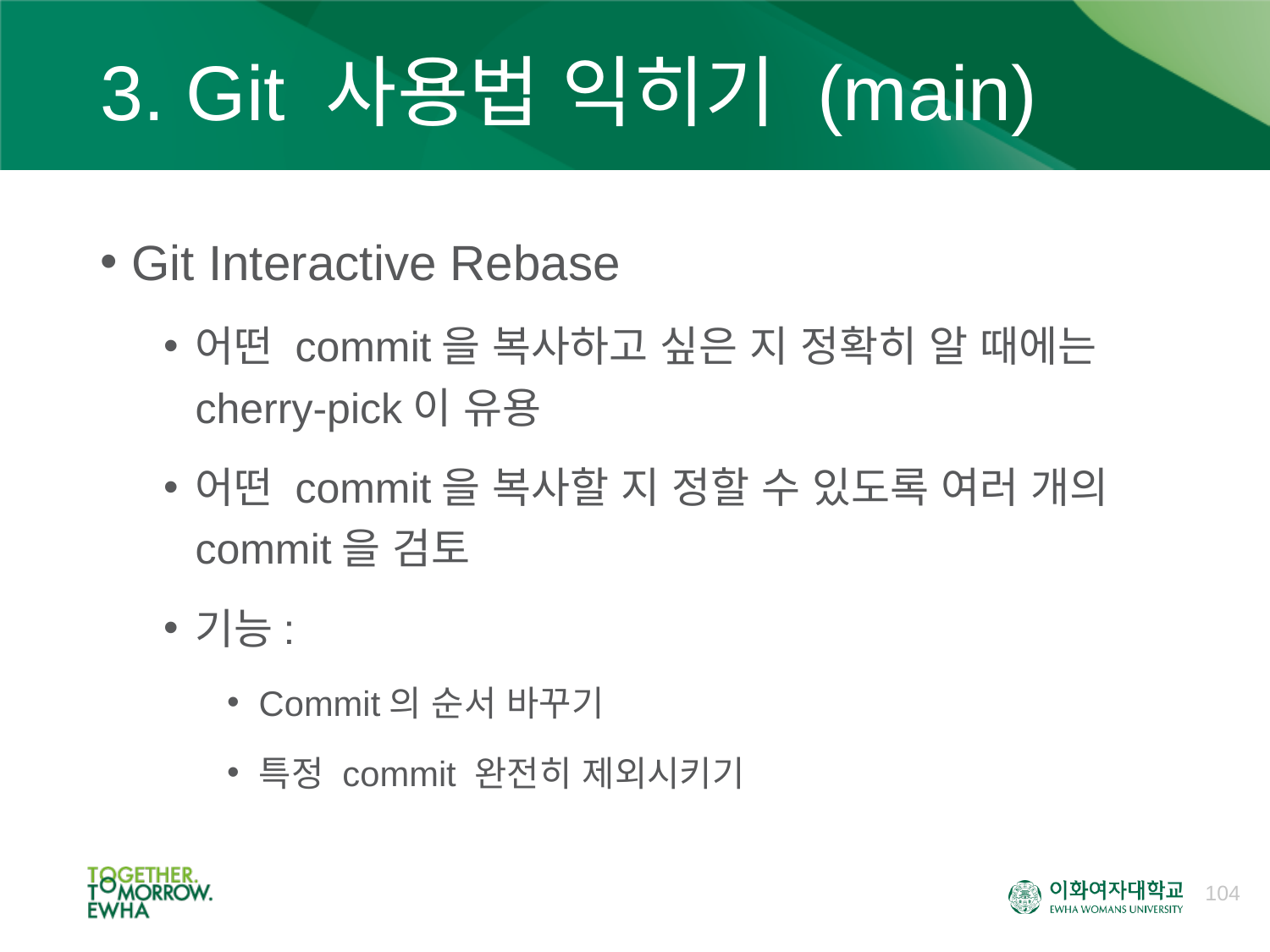

# 3. Git 사용법 익히기 (main)
Git Interactive Rebase
어떤 commit을 복사하고 싶은 지 정확히 알 때에는 cherry-pick이 유용
어떤 commit을 복사할 지 정할 수 있도록 여러 개의 commit을 검토
기능:
Commit의 순서 바꾸기
특정 commit 완전히 제외시키기

104